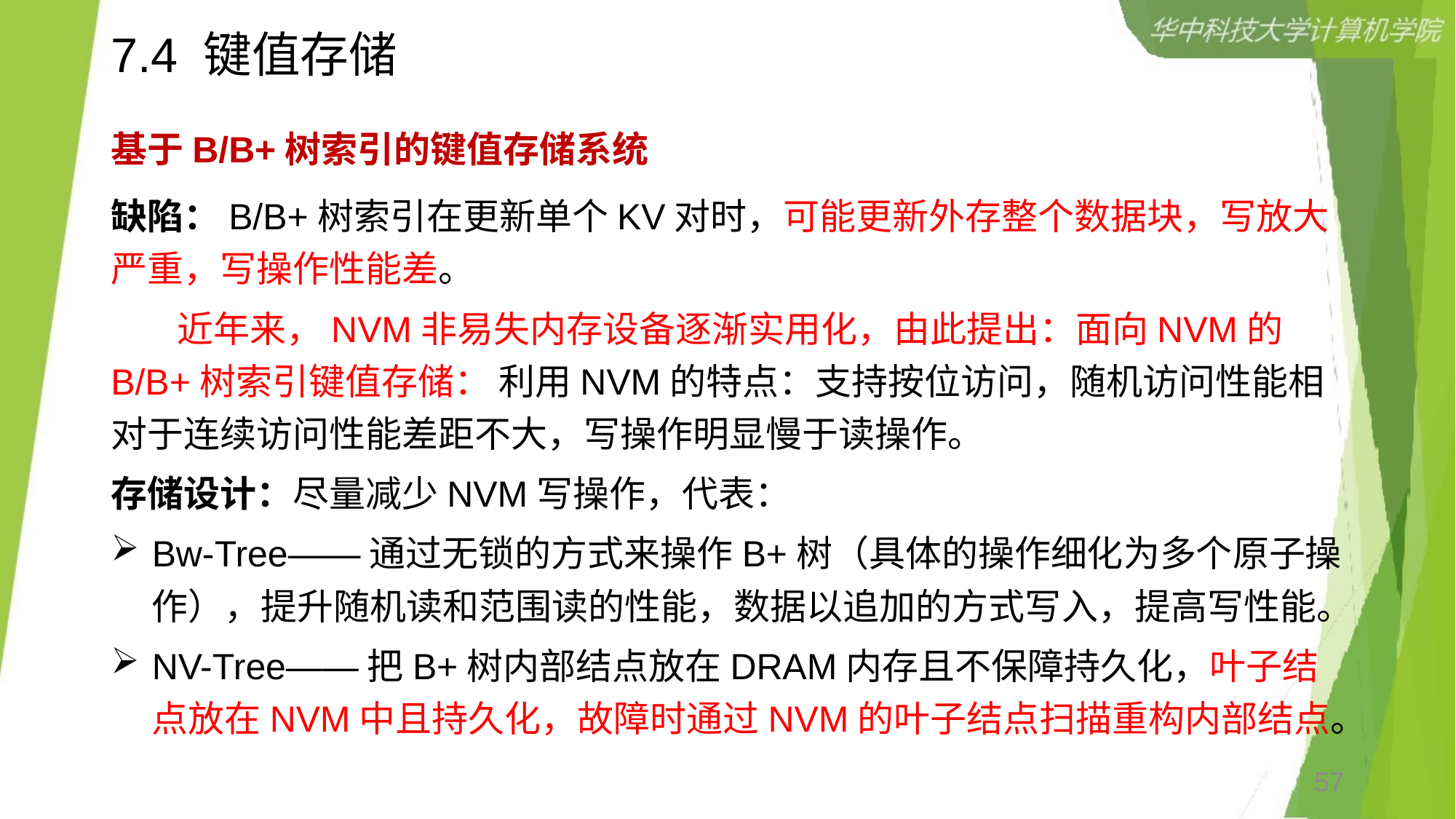

# 7.4 键值存储
基于B/B+树索引的键值存储系统
缺陷：B/B+树索引在更新单个KV对时，可能更新外存整个数据块，写放大严重，写操作性能差。
       近年来，NVM非易失内存设备逐渐实用化，由此提出：面向NVM的B/B+树索引键值存储： 利用NVM的特点：支持按位访问，随机访问性能相对于连续访问性能差距不大，写操作明显慢于读操作。
存储设计：尽量减少NVM写操作，代表：
Bw-Tree——通过无锁的方式来操作B+树（具体的操作细化为多个原子操作），提升随机读和范围读的性能，数据以追加的方式写入，提高写性能。
NV-Tree——把B+树内部结点放在DRAM内存且不保障持久化，叶子结点放在NVM中且持久化，故障时通过NVM的叶子结点扫描重构内部结点。
57